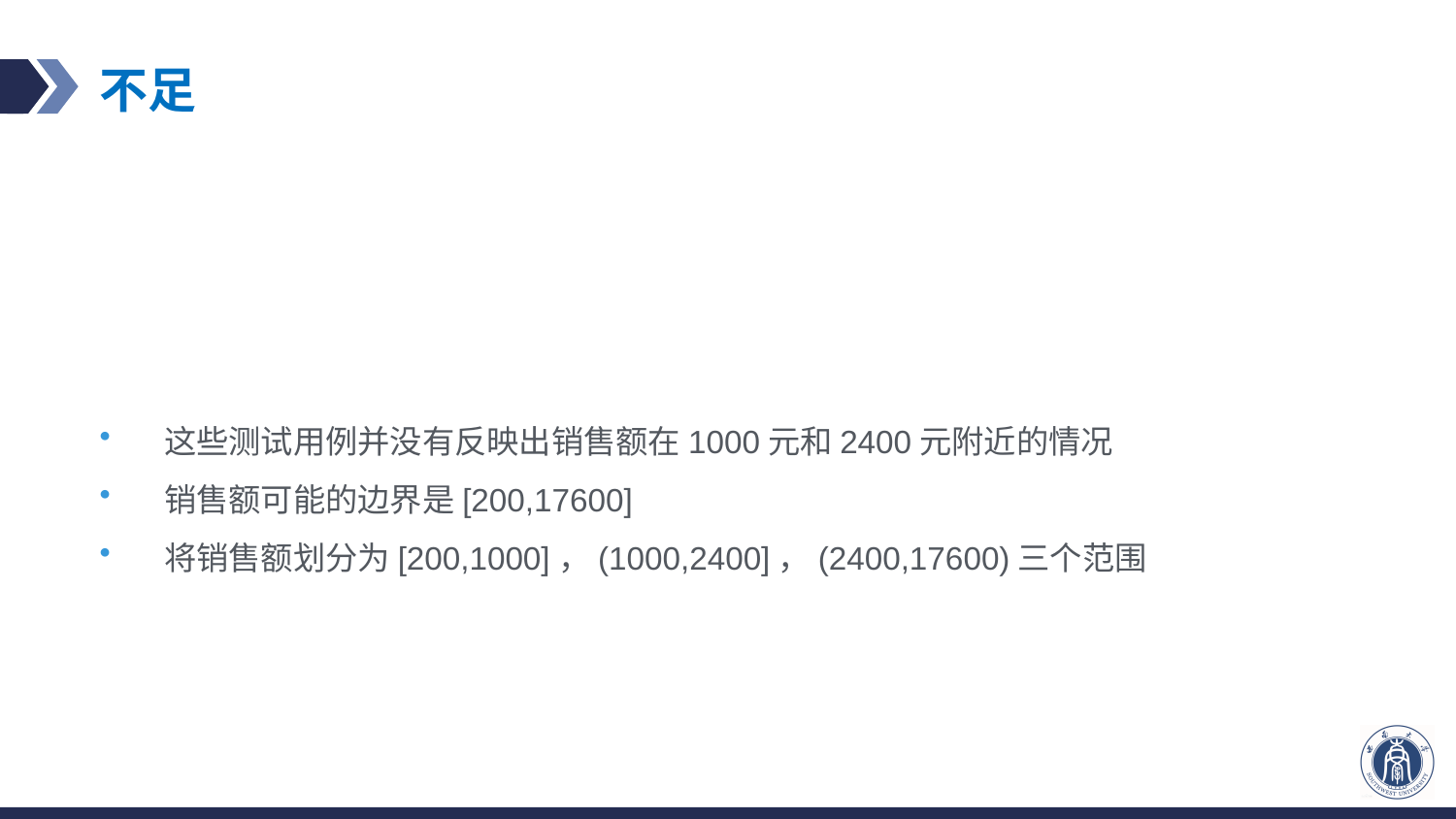

# 不足
这些测试用例并没有反映出销售额在1000元和2400元附近的情况
销售额可能的边界是[200,17600]
将销售额划分为[200,1000]，(1000,2400]，(2400,17600)三个范围